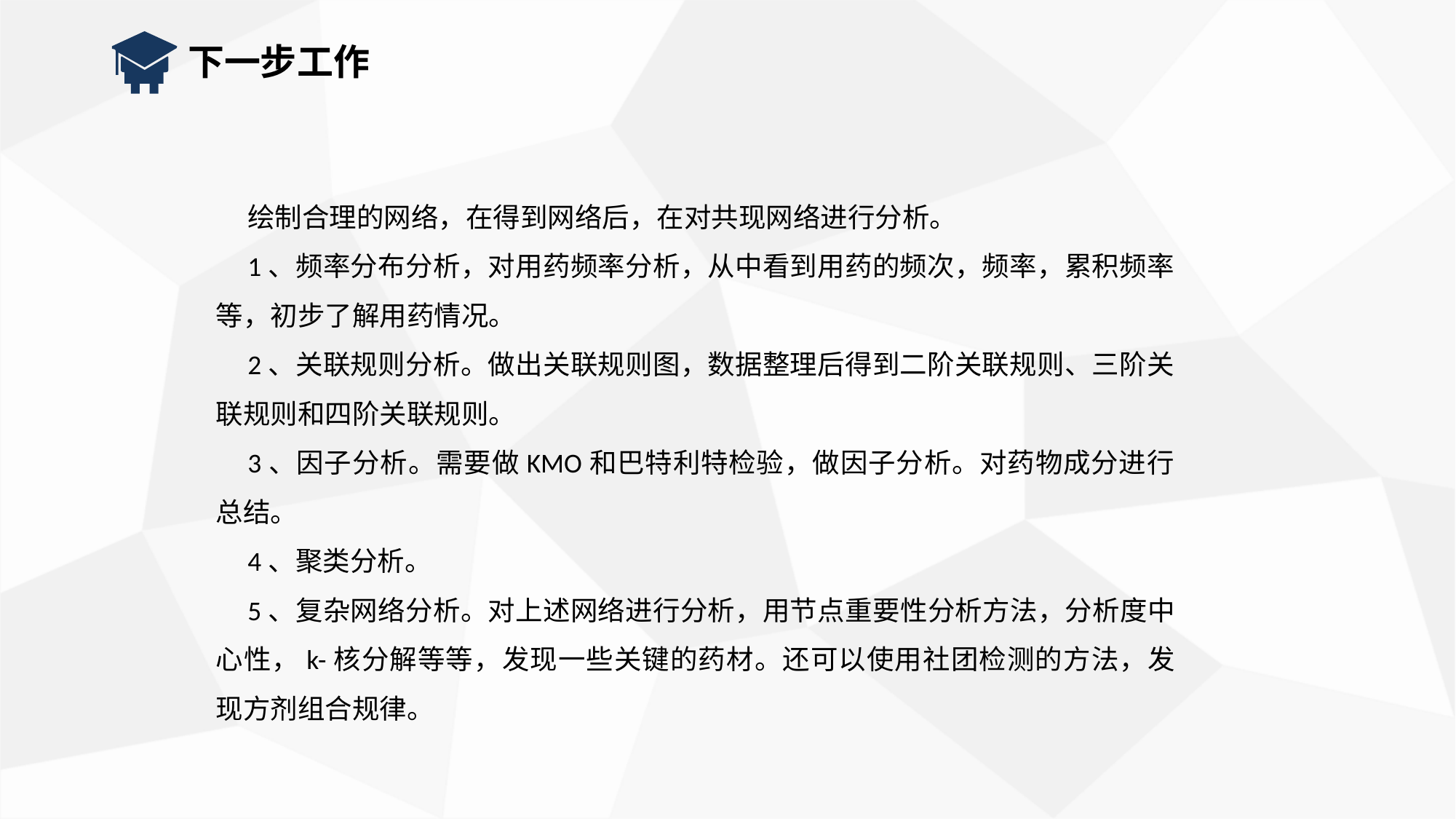

下一步工作
绘制合理的网络，在得到网络后，在对共现网络进行分析。
1、频率分布分析，对用药频率分析，从中看到用药的频次，频率，累积频率等，初步了解用药情况。
2、关联规则分析。做出关联规则图，数据整理后得到二阶关联规则、三阶关联规则和四阶关联规则。
3、因子分析。需要做KMO和巴特利特检验，做因子分析。对药物成分进行总结。
4、聚类分析。
5、复杂网络分析。对上述网络进行分析，用节点重要性分析方法，分析度中心性，k-核分解等等，发现一些关键的药材。还可以使用社团检测的方法，发现方剂组合规律。